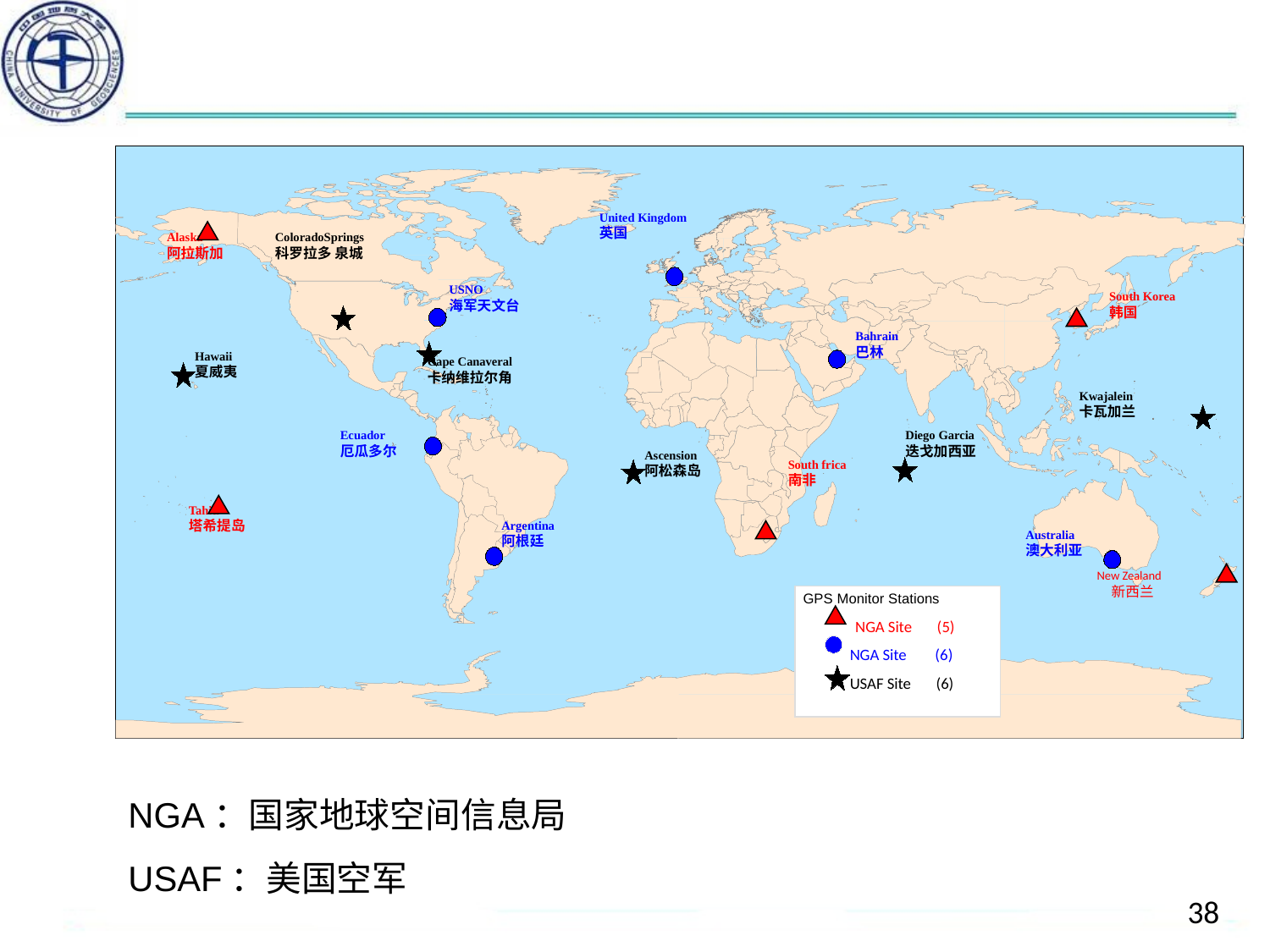

#

United Kingdom
英国

Alaska
阿拉斯加
ColoradoSprings
科罗拉多 泉城

USNO
海军天文台

South Korea
韩国

Bahrain
巴林

Hawaii
夏威夷

Cape Canaveral
卡纳维拉尔角

Kwajalein
卡瓦加兰

Ecuador
厄瓜多尔
Diego Garcia
迭戈加西亚

Ascension
阿松森岛

South frica
南非

Tahiti
塔希提岛

Argentina
阿根廷

Australia
澳大利亚

New Zealand
新西兰

GPS Monitor Stations
             NGA Site       (5)
             NGA Site        (6)
             USAF Site       (6)

NGA：国家地球空间信息局
USAF：美国空军
38